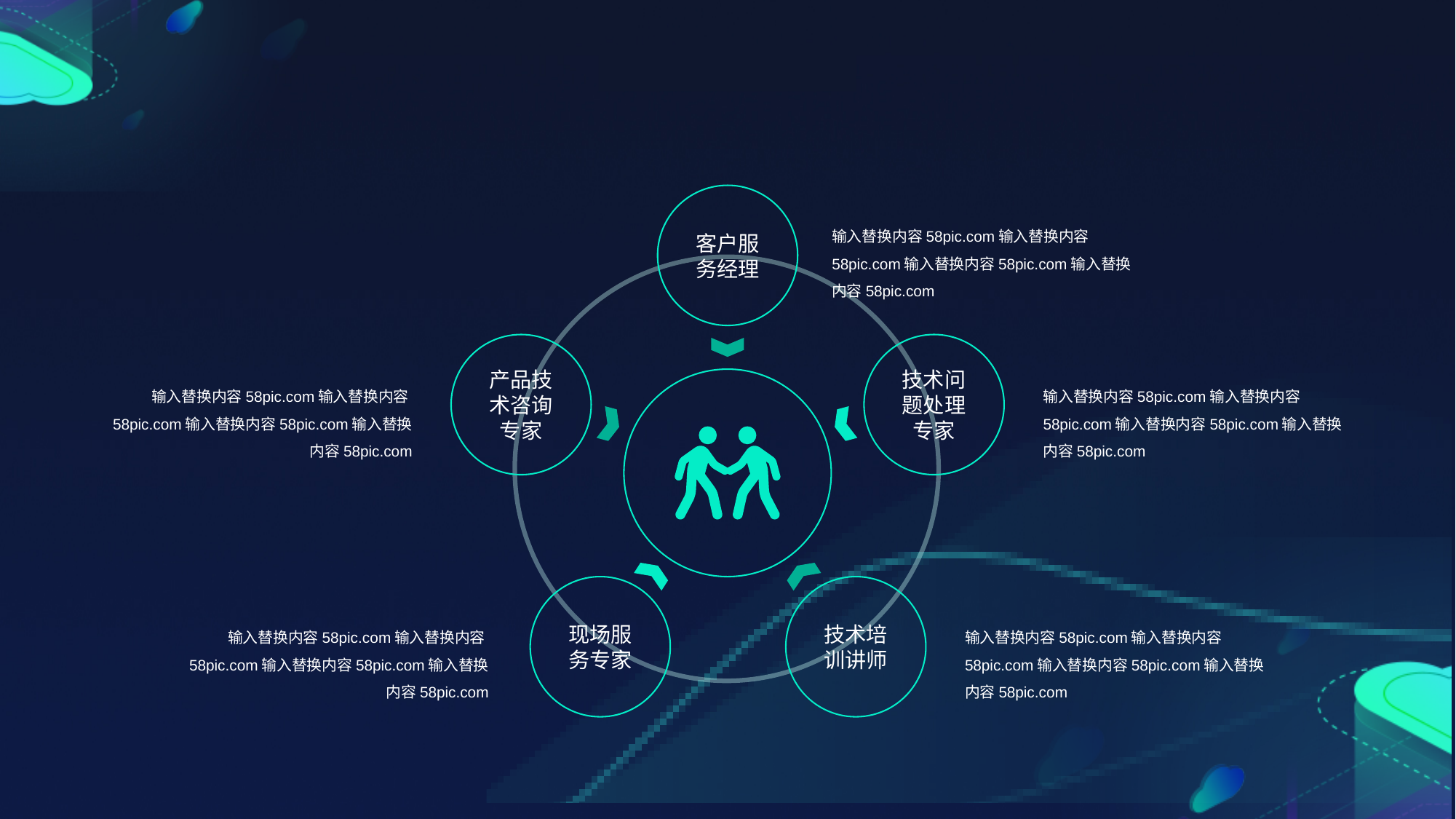

客户服务经理
输入替换内容58pic.com输入替换内容58pic.com输入替换内容58pic.com输入替换内容58pic.com

产品技术咨询专家
技术问题处理专家

输入替换内容58pic.com输入替换内容58pic.com输入替换内容58pic.com输入替换内容58pic.com
输入替换内容58pic.com输入替换内容58pic.com输入替换内容58pic.com输入替换内容58pic.com

现场服务专家
技术培训讲师
输入替换内容58pic.com输入替换内容58pic.com输入替换内容58pic.com输入替换内容58pic.com
输入替换内容58pic.com输入替换内容58pic.com输入替换内容58pic.com输入替换内容58pic.com